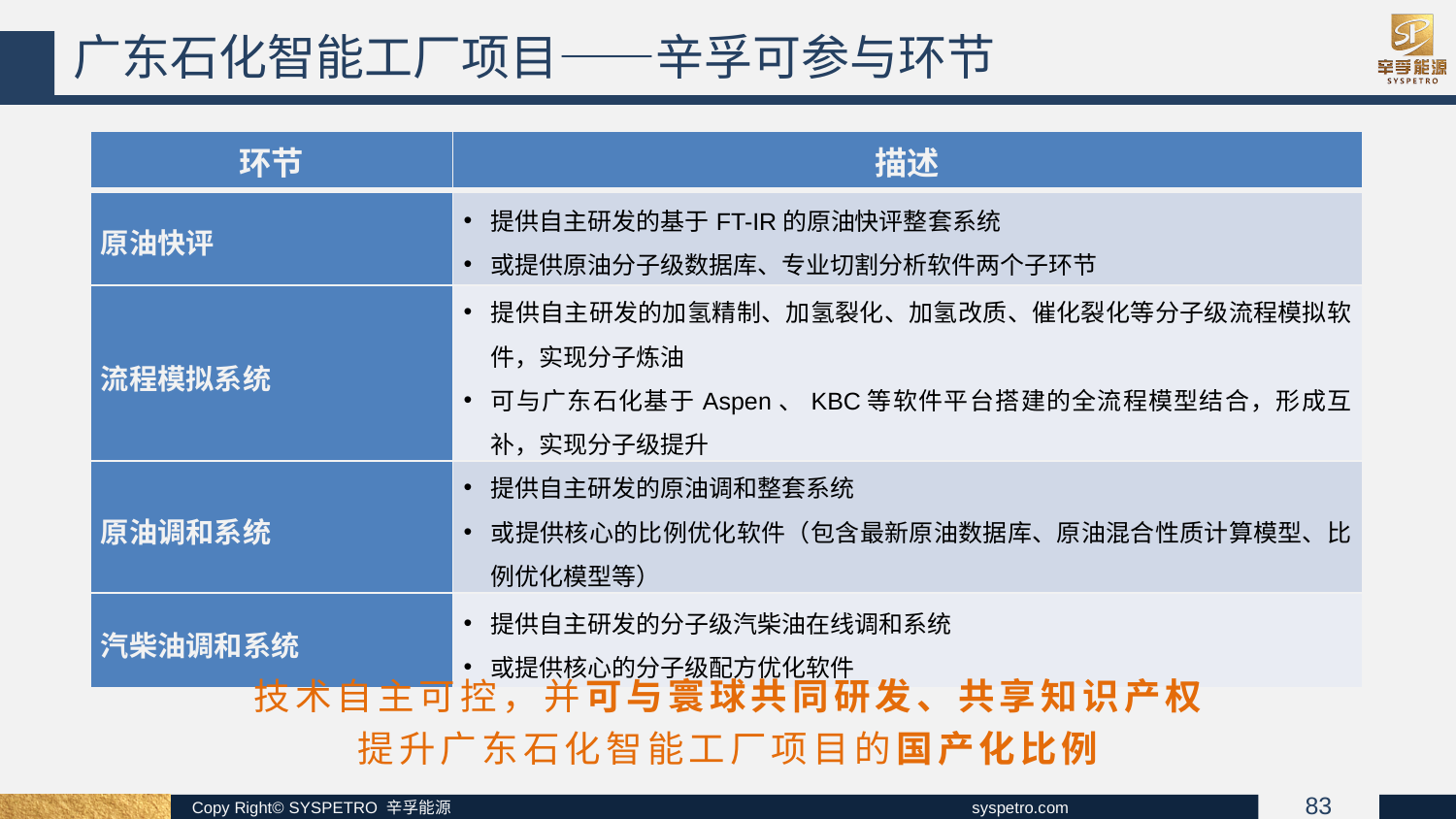

广东石化智能工厂项目——辛孚可参与环节
| 环节 | 描述 |
| --- | --- |
| 原油快评 | 提供自主研发的基于FT-IR的原油快评整套系统 或提供原油分子级数据库、专业切割分析软件两个子环节 |
| 流程模拟系统 | 提供自主研发的加氢精制、加氢裂化、加氢改质、催化裂化等分子级流程模拟软件，实现分子炼油 可与广东石化基于Aspen、KBC等软件平台搭建的全流程模型结合，形成互补，实现分子级提升 |
| 原油调和系统 | 提供自主研发的原油调和整套系统 或提供核心的比例优化软件（包含最新原油数据库、原油混合性质计算模型、比例优化模型等） |
| 汽柴油调和系统 | 提供自主研发的分子级汽柴油在线调和系统 或提供核心的分子级配方优化软件 |
技术自主可控，并可与寰球共同研发、共享知识产权
提升广东石化智能工厂项目的国产化比例